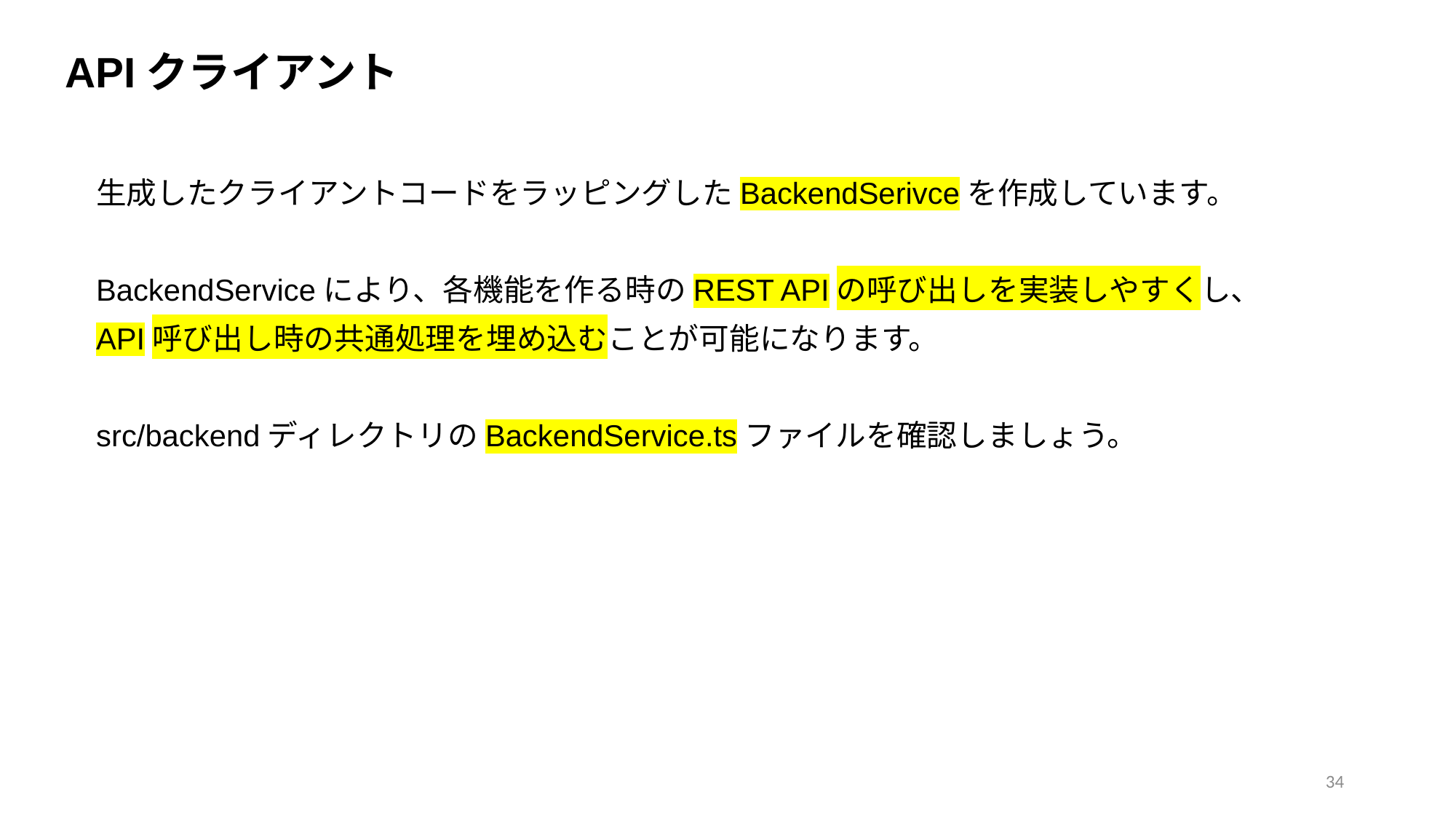

APIクライアント
生成したクライアントコードをラッピングしたBackendSerivceを作成しています。

BackendServiceにより、各機能を作る時のREST APIの呼び出しを実装しやすくし、
API呼び出し時の共通処理を埋め込むことが可能になります。

src/backendディレクトリのBackendService.tsファイルを確認しましょう。

34